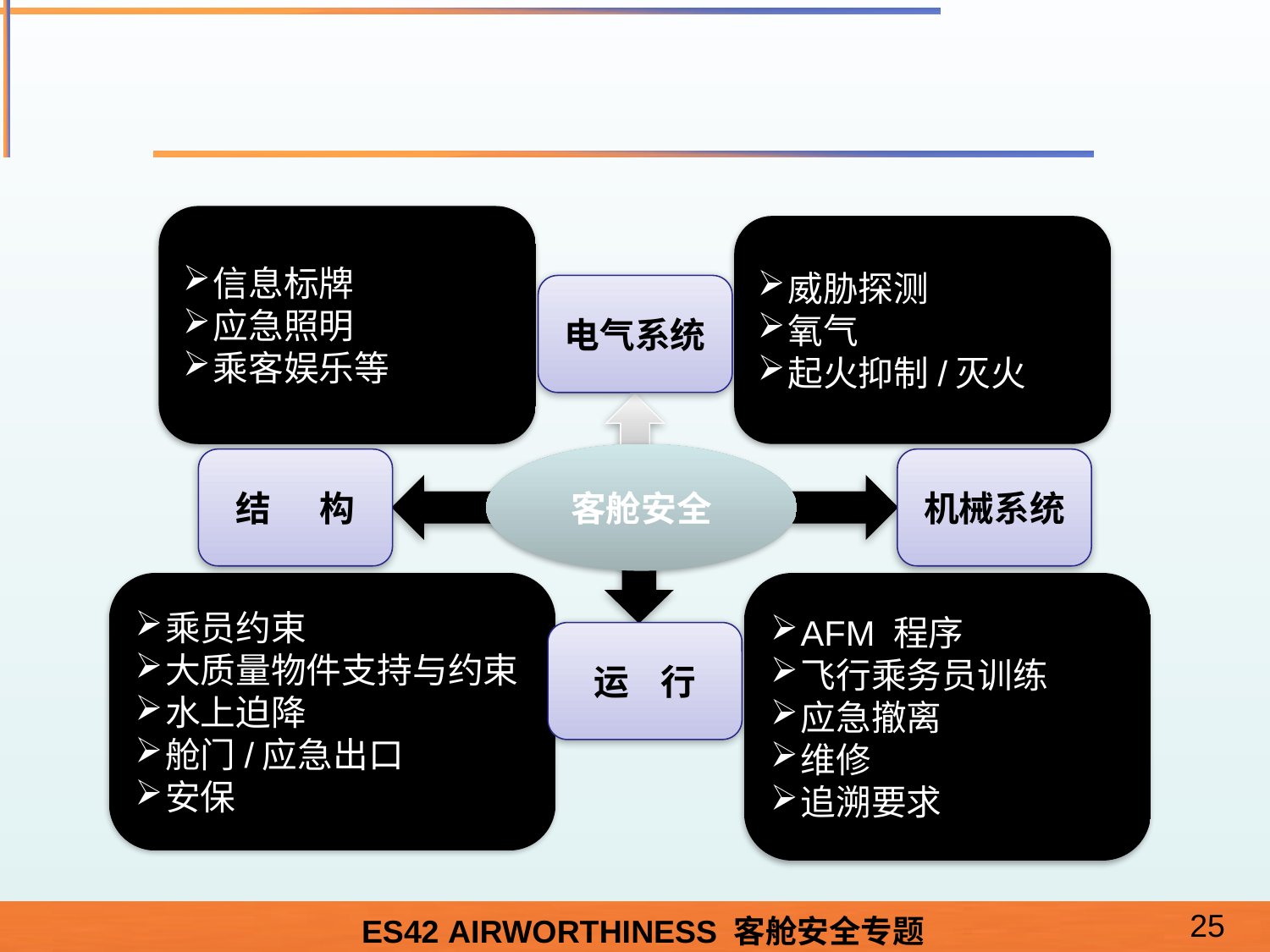

#
信息标牌
应急照明
乘客娱乐等
威胁探测
氧气
起火抑制/灭火
电气系统

客舱安全
结      构
机械系统

运    行
乘员约束
大质量物件支持与约束
水上迫降
舱门/应急出口
安保
AFM 程序
飞行乘务员训练
应急撤离
维修
追溯要求